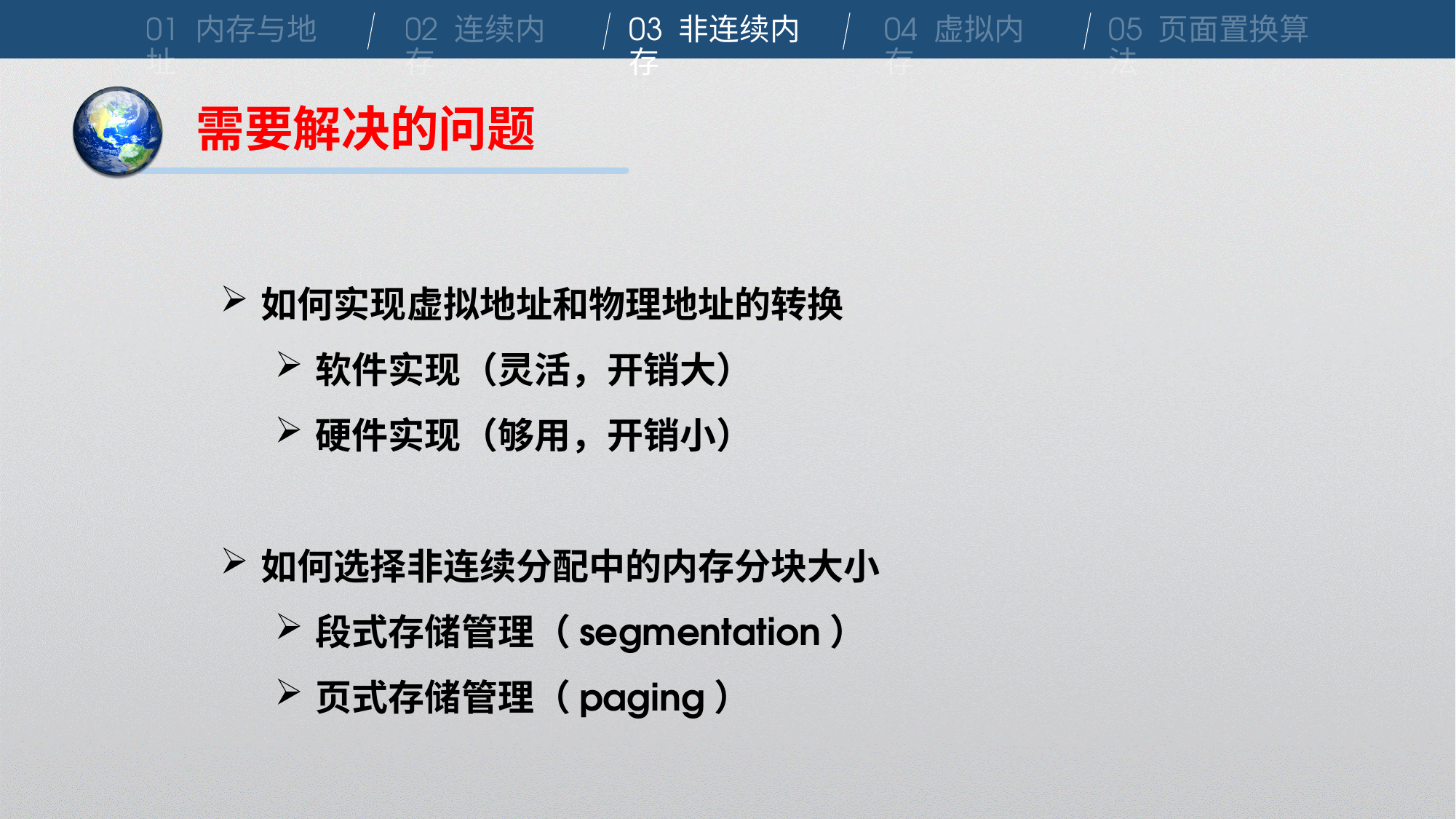

01 内存与地址
02 连续内存
03 非连续内存
04 虚拟内存
05 页面置换算法
需要解决的问题
如何实现虚拟地址和物理地址的转换
软件实现（灵活，开销大）
硬件实现（够用，开销小）

如何选择非连续分配中的内存分块大小
段式存储管理（segmentation）
页式存储管理（paging）